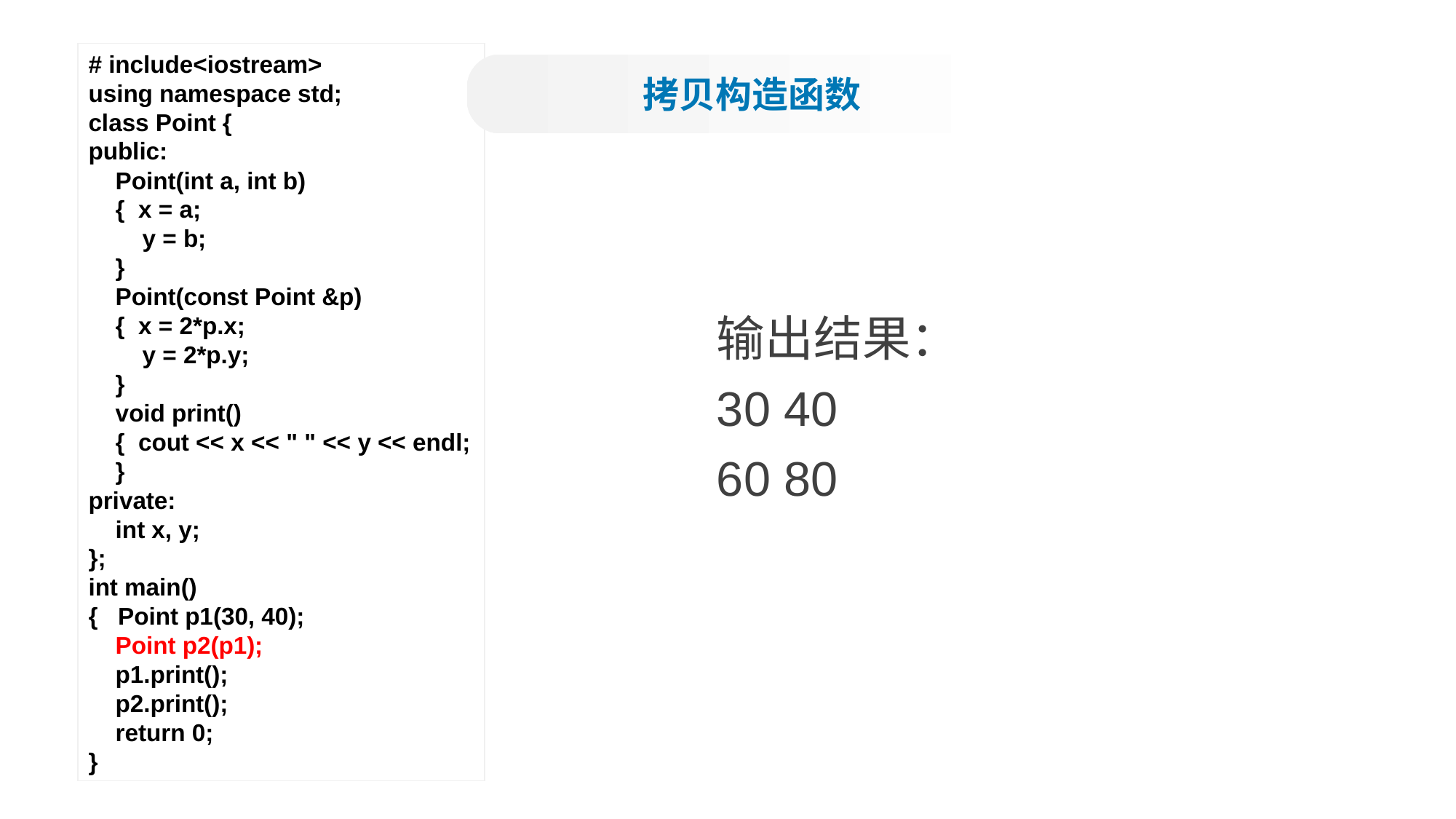

# include<iostream>
using namespace std;
class Point {
public:
    Point(int a, int b)
    {  x = a;
        y = b;
    }
    Point(const Point &p)
    {  x = 2*p.x;
        y = 2*p.y;
    }
    void print()
    {  cout << x << " " << y << endl;
    }
private:
    int x, y;
};
int main()
{   Point p1(30, 40);
    Point p2(p1);
    p1.print();
    p2.print();
    return 0;
}
拷贝构造函数
输出结果：
30 40
60 80